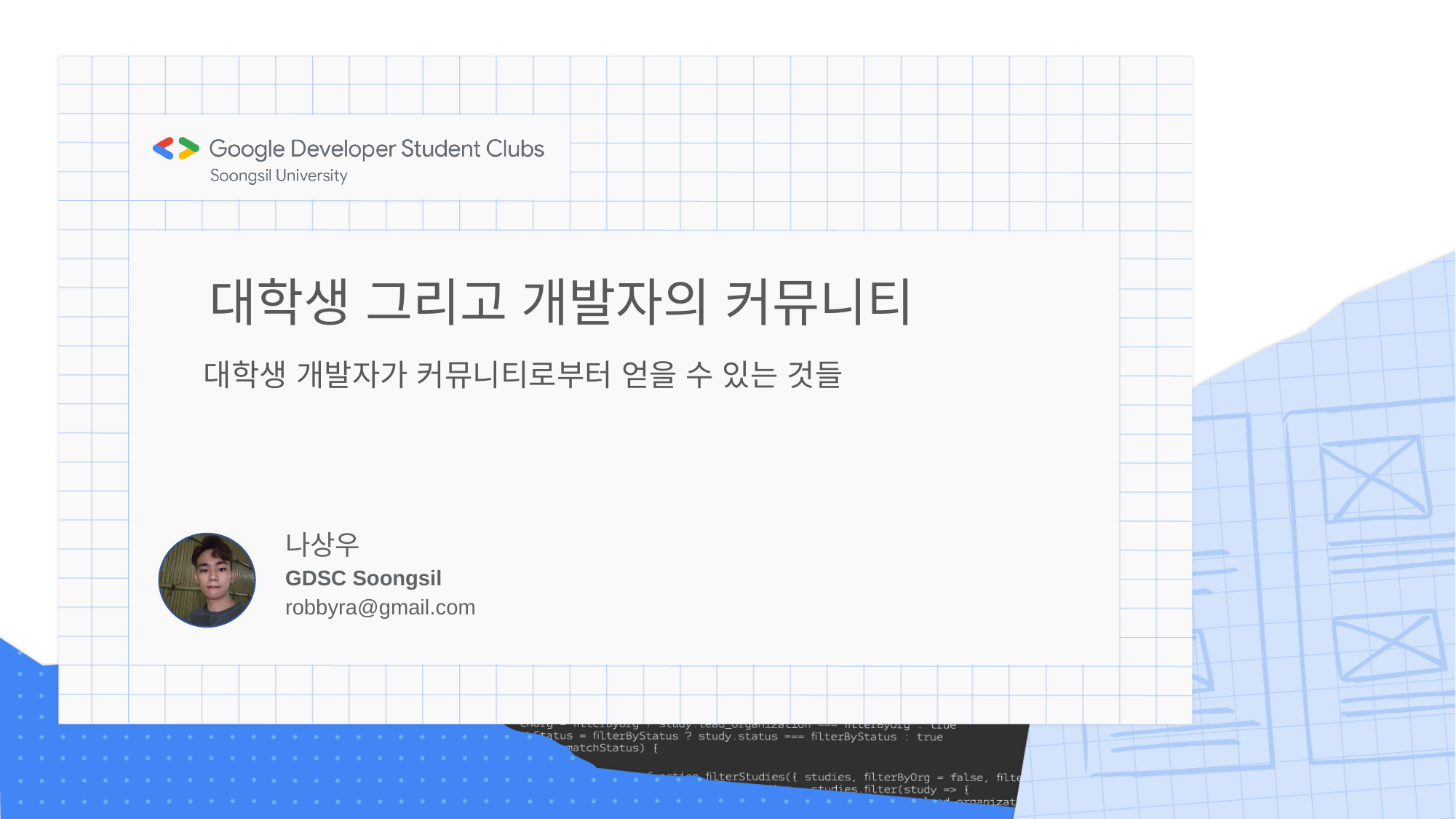

대학생 그리고 개발자의 커뮤니티
대학생 개발자가 커뮤니티로부터 얻을 수 있는 것들
나상우
GDSC Soongsil
robbyra@gmail.com